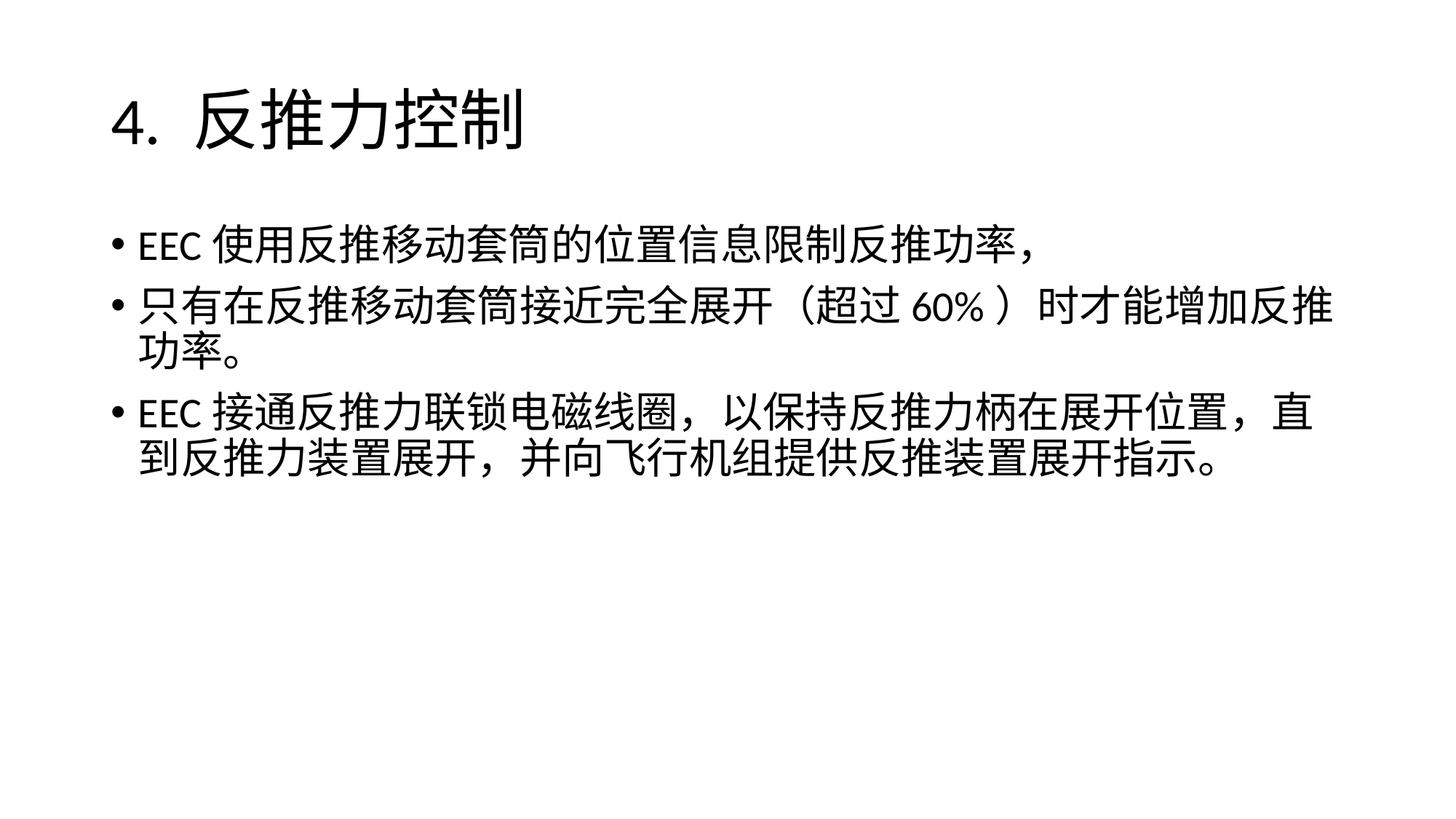

# 4. 反推力控制
EEC使用反推移动套筒的位置信息限制反推功率，
只有在反推移动套筒接近完全展开（超过60%）时才能增加反推功率。
EEC接通反推力联锁电磁线圈，以保持反推力柄在展开位置，直到反推力装置展开，并向飞行机组提供反推装置展开指示。